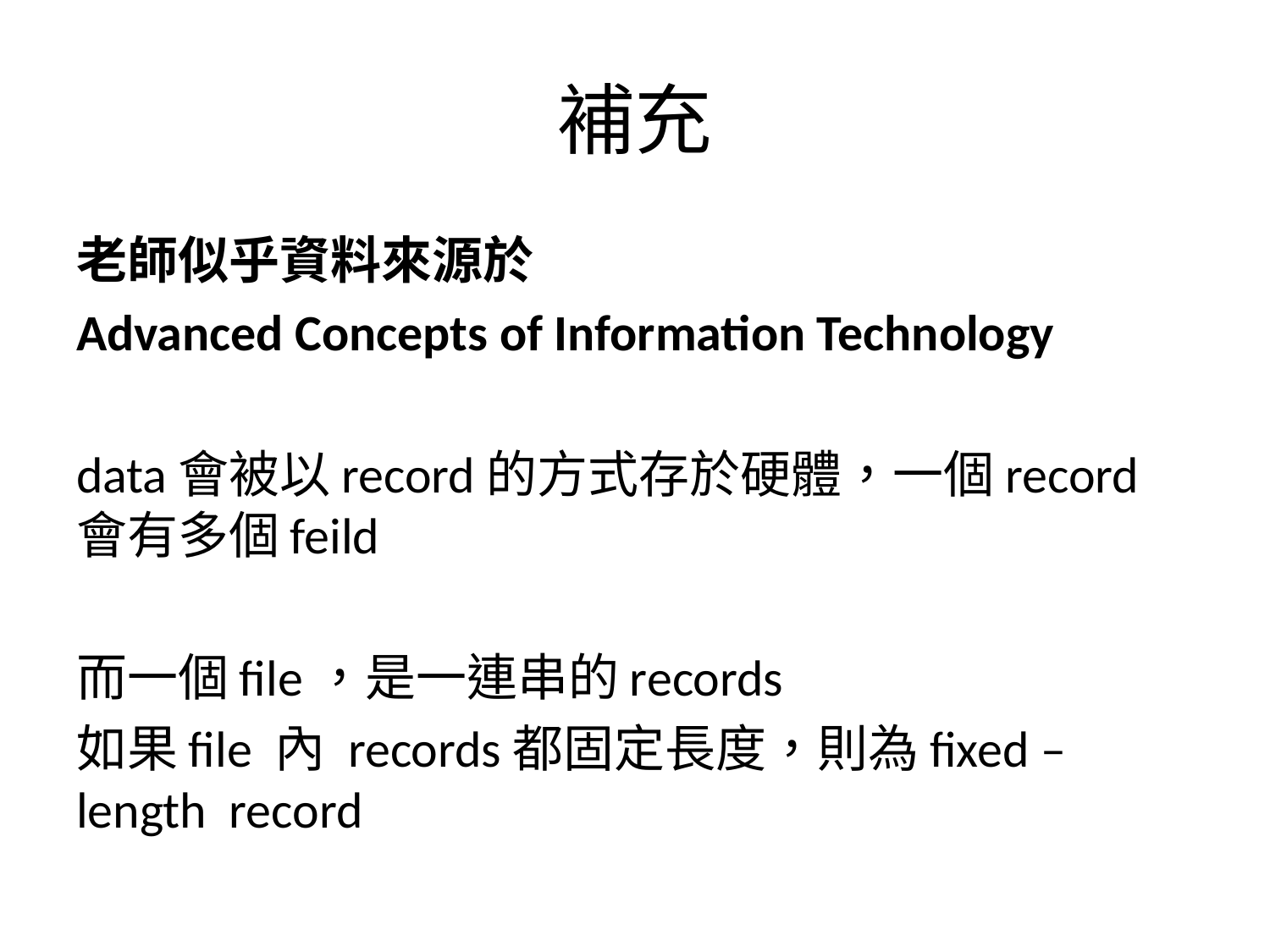

# 補充
老師似乎資料來源於
Advanced Concepts of Information Technology

data會被以record的方式存於硬體，一個record會有多個feild

而一個file，是一連串的records
如果file 內 records都固定長度，則為fixed – length  record